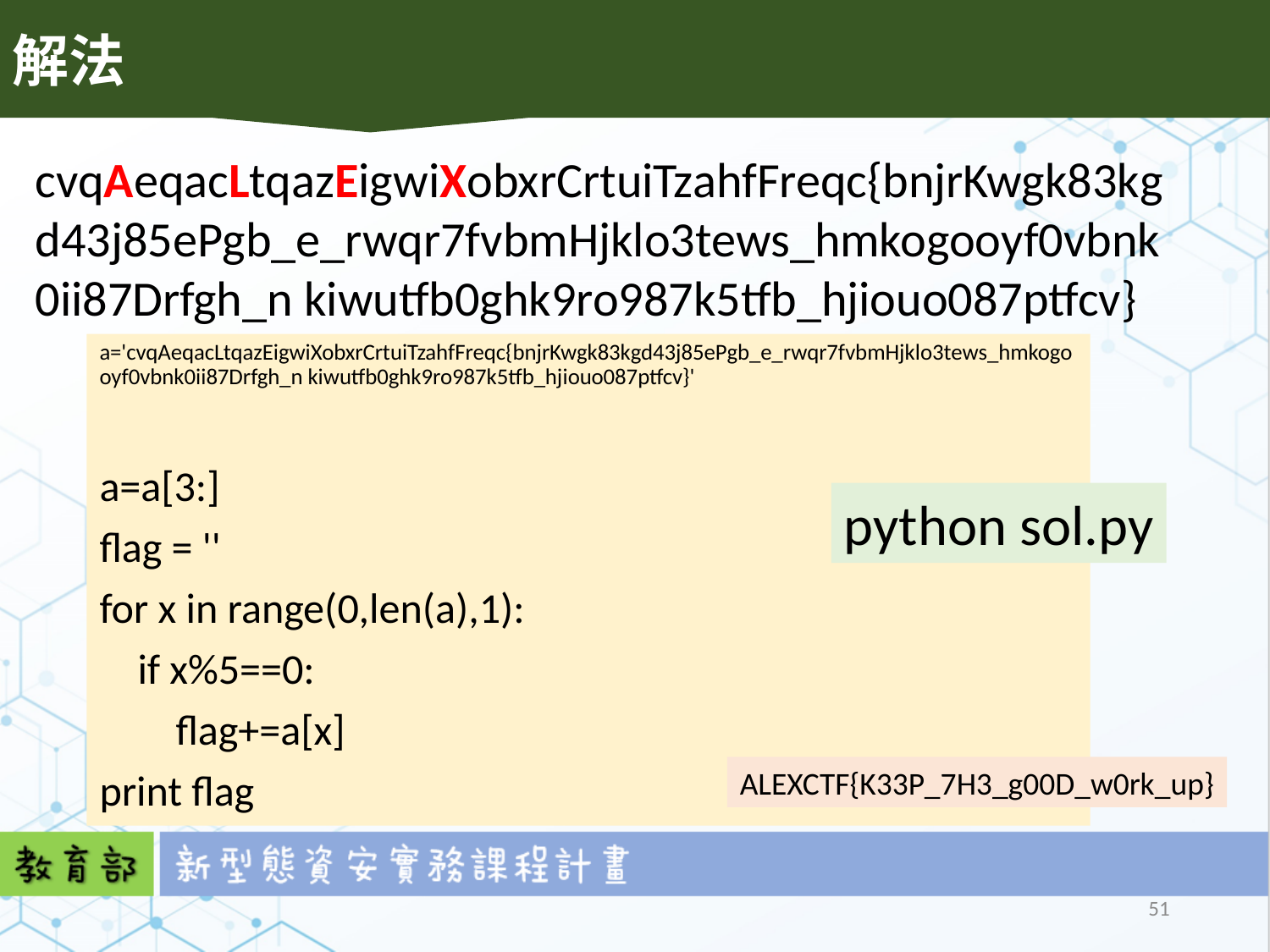

解法
cvqAeqacLtqazEigwiXobxrCrtuiTzahfFreqc{bnjrKwgk83kgd43j85ePgb_e_rwqr7fvbmHjklo3tews_hmkogooyf0vbnk0ii87Drfgh_n kiwutfb0ghk9ro987k5tfb_hjiouo087ptfcv}
a='cvqAeqacLtqazEigwiXobxrCrtuiTzahfFreqc{bnjrKwgk83kgd43j85ePgb_e_rwqr7fvbmHjklo3tews_hmkogooyf0vbnk0ii87Drfgh_n kiwutfb0ghk9ro987k5tfb_hjiouo087ptfcv}'

a=a[3:]
flag = ''
for x in range(0,len(a),1):
    if x%5==0:
        flag+=a[x]
print flag
python sol.py
ALEXCTF{K33P_7H3_g00D_w0rk_up}
51